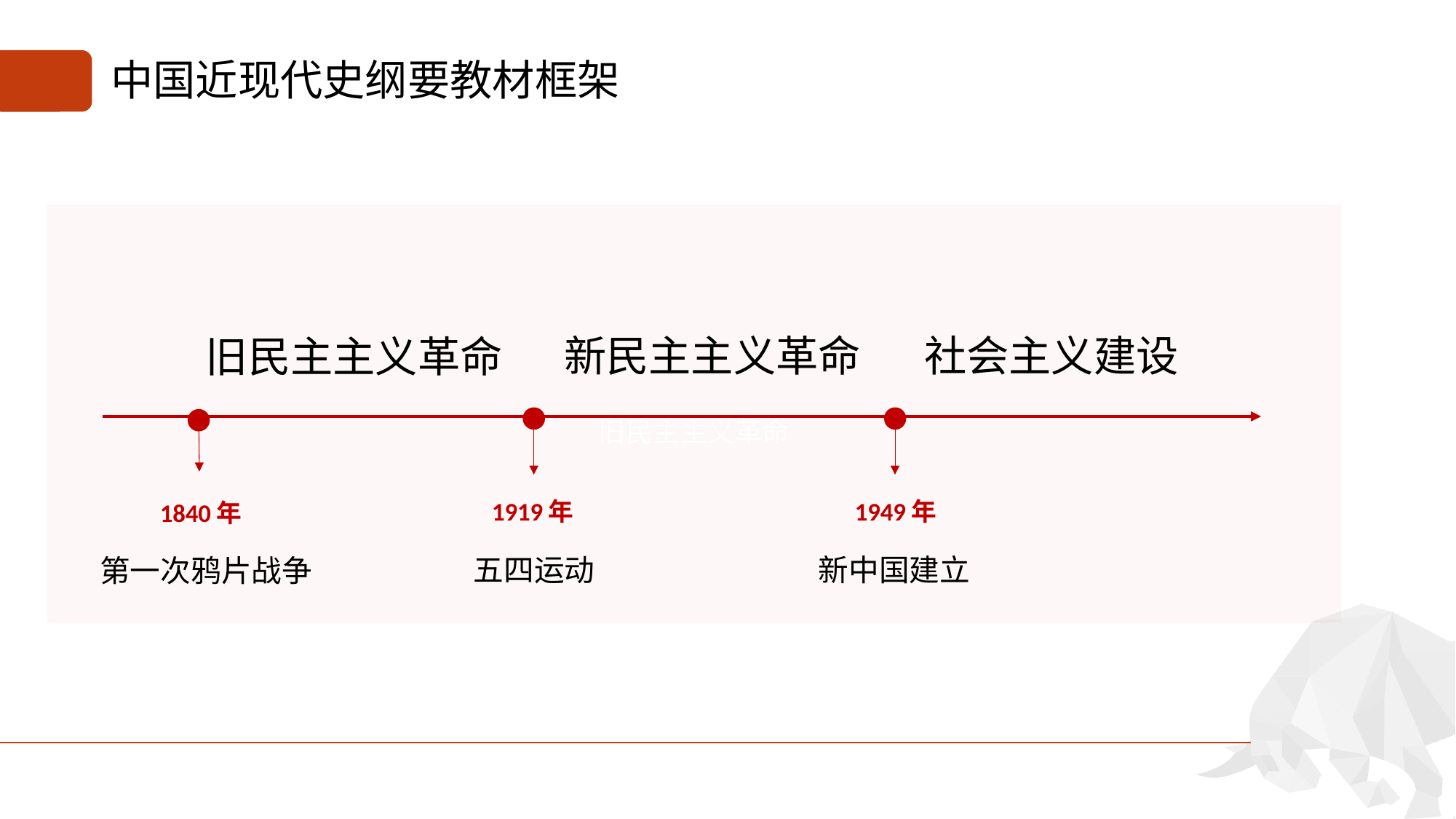

# 中国近现代史纲要教材框架
旧民主主义革命
社会主义建设
新民主主义革命
旧民主主义革命

1919年
五四运动

1949年
新中国建立

1840年
第一次鸦片战争